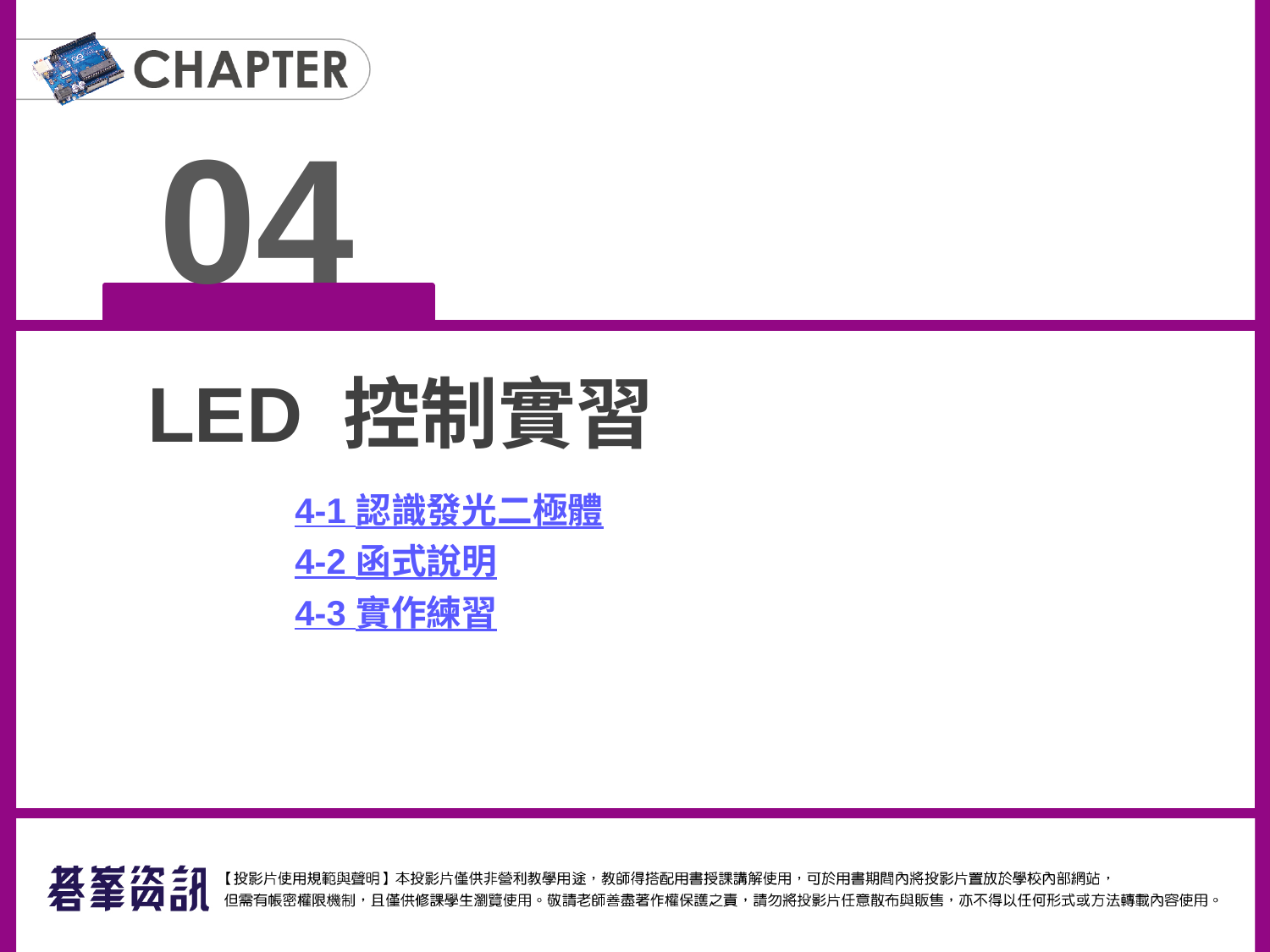

04
LED 控制實習
4-1 認識發光二極體
4-2 函式說明
4-3 實作練習